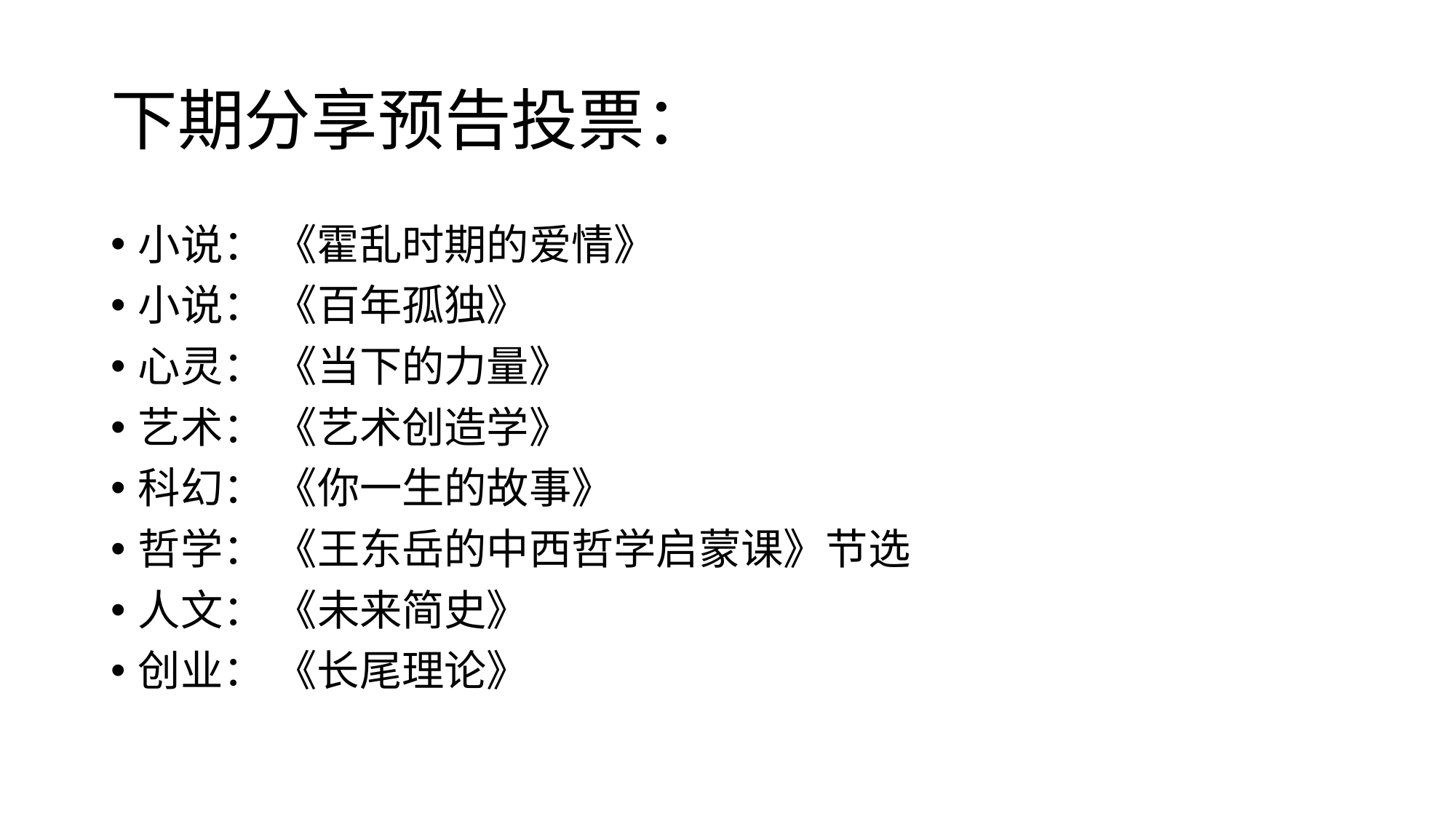

# 下期分享预告投票：
小说： 《霍乱时期的爱情》
小说： 《百年孤独》
心灵： 《当下的力量》
艺术： 《艺术创造学》
科幻： 《你一生的故事》
哲学： 《王东岳的中西哲学启蒙课》节选
人文： 《未来简史》
创业： 《长尾理论》